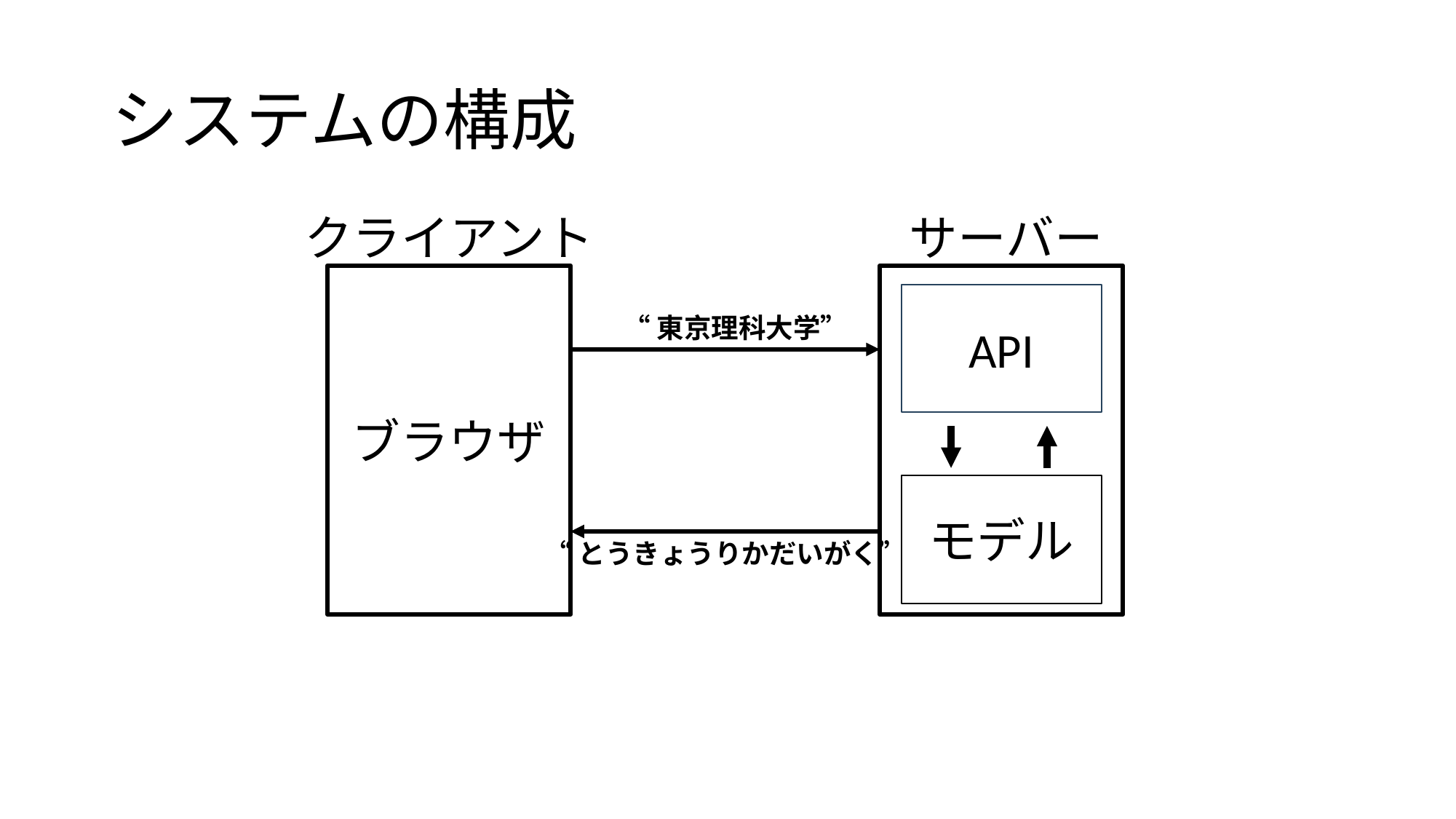

# システムの構成
クライアント
サーバー

ブラウザ
API
“東京理科大学”
モデル
“とうきょうりかだいがく”